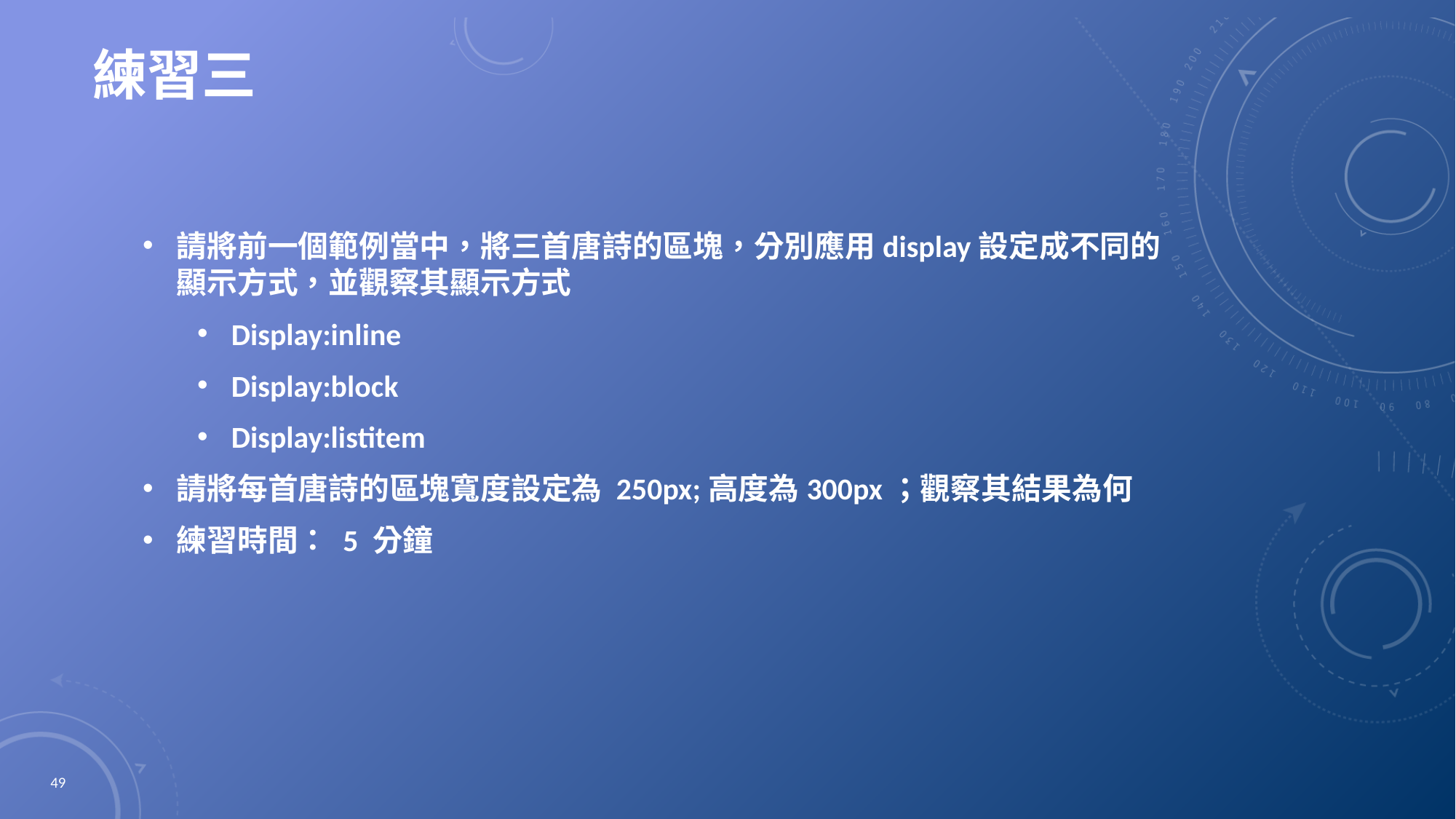

# 練習三
請將前一個範例當中，將三首唐詩的區塊，分別應用display設定成不同的顯示方式，並觀察其顯示方式
Display:inline
Display:block
Display:listitem
請將每首唐詩的區塊寬度設定為 250px;高度為300px；觀察其結果為何
練習時間： 5 分鐘

49